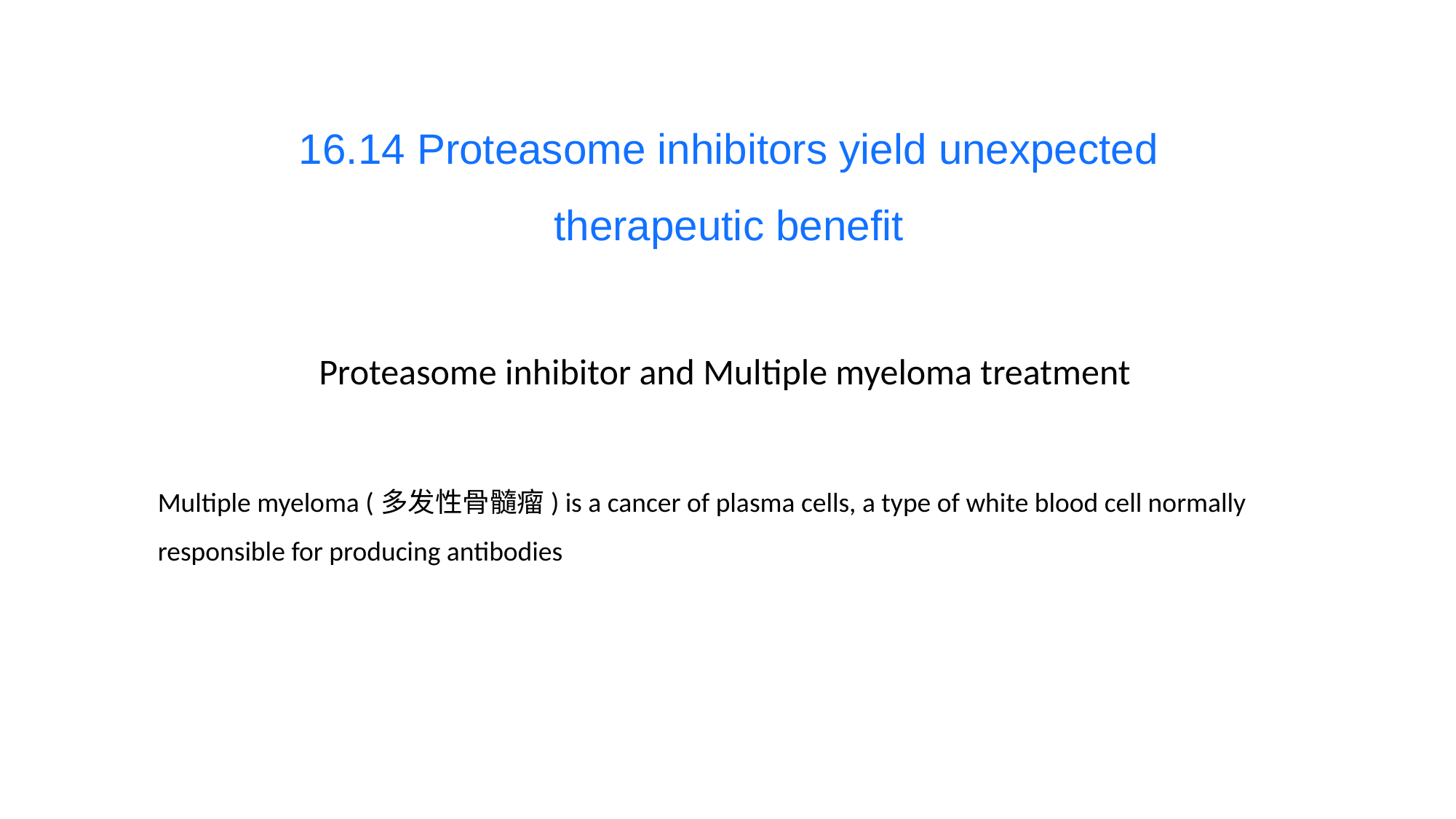

16.14 Proteasome inhibitors yield unexpected therapeutic benefit
Proteasome inhibitor and Multiple myeloma treatment
Multiple myeloma (多发性骨髓瘤) is a cancer of plasma cells, a type of white blood cell normally responsible for producing antibodies